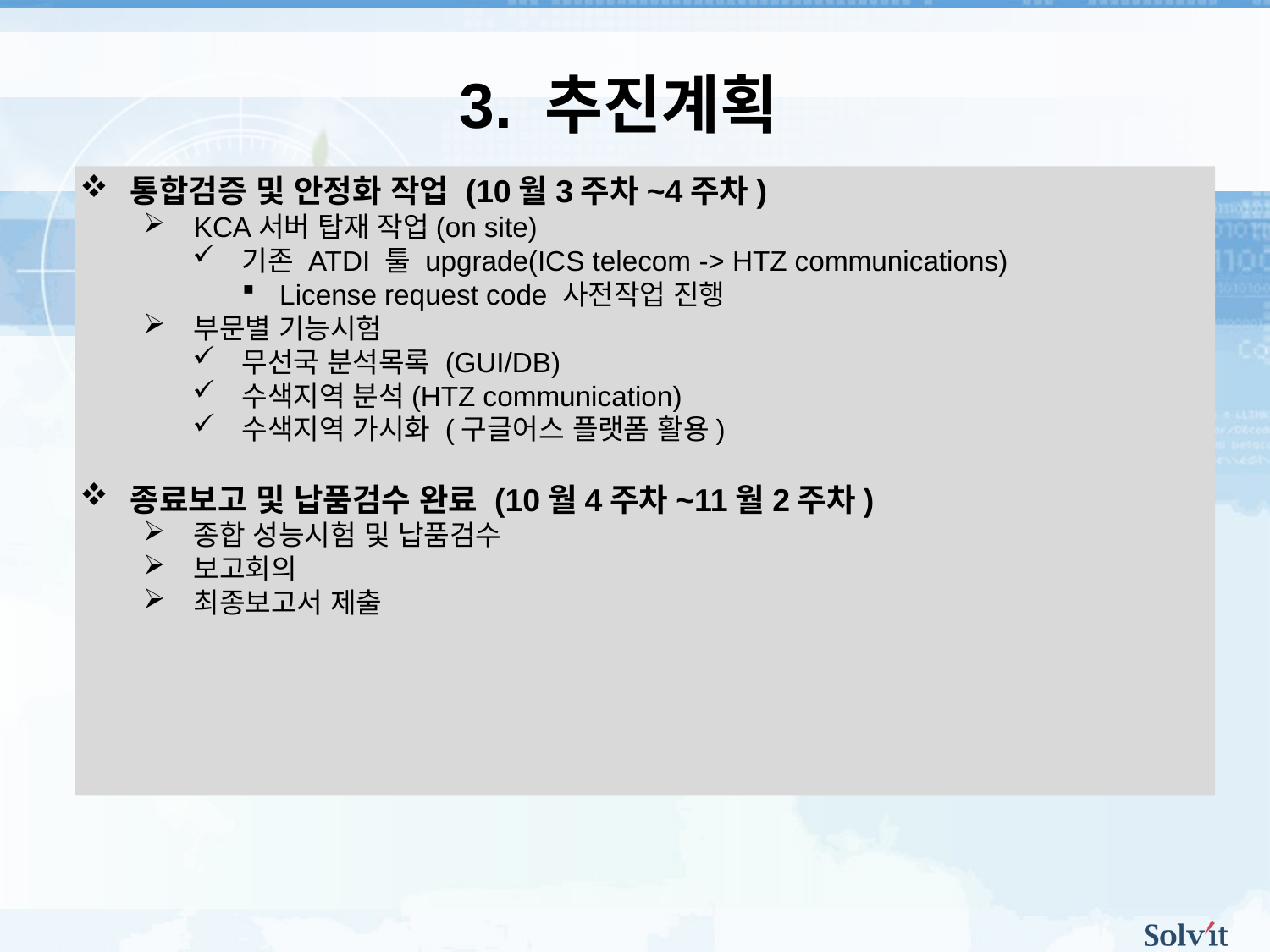

3. 추진계획
통합검증 및 안정화 작업 (10월3주차~4주차)
KCA서버 탑재 작업(on site)
기존 ATDI 툴 upgrade(ICS telecom -> HTZ communications)
License request code 사전작업 진행
부문별 기능시험
무선국 분석목록 (GUI/DB)
수색지역 분석(HTZ communication)
수색지역 가시화 (구글어스 플랫폼 활용)

종료보고 및 납품검수 완료 (10월4주차~11월2주차)
종합 성능시험 및 납품검수
보고회의
최종보고서 제출